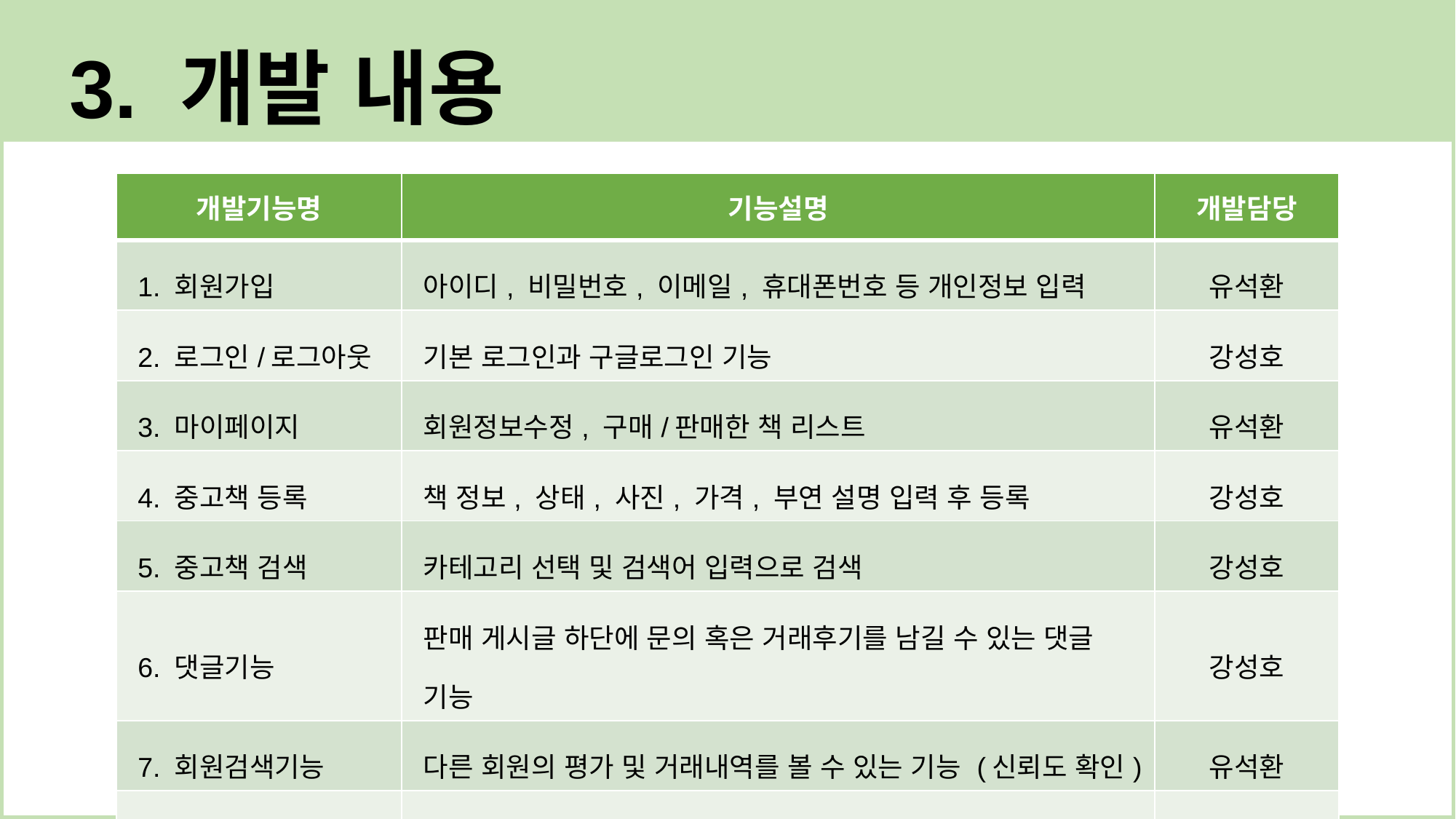

3. 개발 내용
| 개발기능명 | 기능설명 | 개발담당 |
| --- | --- | --- |
| 1. 회원가입 | 아이디, 비밀번호, 이메일, 휴대폰번호 등 개인정보 입력 | 유석환 |
| 2. 로그인/로그아웃 | 기본 로그인과 구글로그인 기능 | 강성호 |
| 3. 마이페이지 | 회원정보수정, 구매/판매한 책 리스트 | 유석환 |
| 4. 중고책 등록 | 책 정보, 상태, 사진, 가격, 부연 설명 입력 후 등록 | 강성호 |
| 5. 중고책 검색 | 카테고리 선택 및 검색어 입력으로 검색 | 강성호 |
| 6. 댓글기능 | 판매 게시글 하단에 문의 혹은 거래후기를 남길 수 있는 댓글 기능 | 강성호 |
| 7. 회원검색기능 | 다른 회원의 평가 및 거래내역를 볼 수 있는 기능 (신뢰도 확인) | 유석환 |
| 8. 관리자 | 시스템 전체(유저, 책 등)를 관리할 수 있는 관리자 기능 | 유석환 |